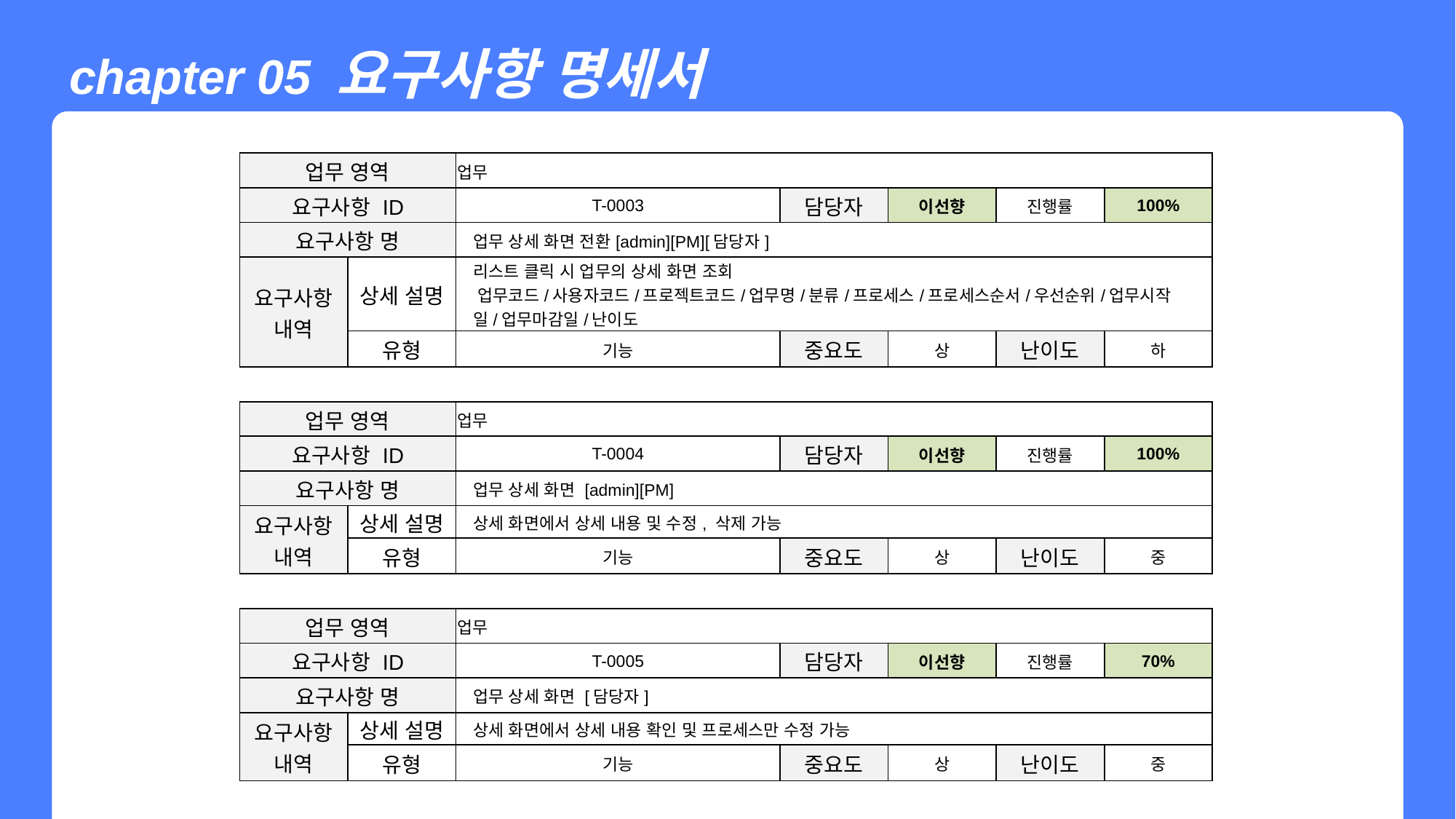

chapter 05 요구사항 명세서
| 업무 영역 |  | 업무 |  |  |  |  |  |  |
| --- | --- | --- | --- | --- | --- | --- | --- | --- |
| 요구사항 ID |  | T-0003 |  |  | 담당자 | 이선향 | 진행률 | 100% |
| 요구사항 명 |  | 업무 상세 화면 전환[admin][PM][담당자] |  |  |  |  |  |  |
| 요구사항 내역 | 상세 설명 | 리스트 클릭 시 업무의 상세 화면 조회 업무코드/사용자코드/프로젝트코드/업무명/분류/프로세스/프로세스순서/우선순위/업무시작일/업무마감일/난이도 |  |  |  |  |  |  |
|  | 유형 | 기능 |  |  | 중요도 | 상 | 난이도 | 하 |
|  |  |  |  |  |  |  |  |  |
| 업무 영역 |  | 업무 |  |  |  |  |  |  |
| 요구사항 ID |  | T-0004 |  |  | 담당자 | 이선향 | 진행률 | 100% |
| 요구사항 명 |  | 업무 상세 화면 [admin][PM] |  |  |  |  |  |  |
| 요구사항 내역 | 상세 설명 | 상세 화면에서 상세 내용 및 수정, 삭제 가능 |  |  |  |  |  |  |
|  | 유형 | 기능 |  |  | 중요도 | 상 | 난이도 | 중 |
|  |  |  |  |  |  |  |  |  |
| 업무 영역 |  | 업무 |  |  |  |  |  |  |
| 요구사항 ID |  | T-0005 |  |  | 담당자 | 이선향 | 진행률 | 70% |
| 요구사항 명 |  | 업무 상세 화면 [담당자] |  |  |  |  |  |  |
| 요구사항 내역 | 상세 설명 | 상세 화면에서 상세 내용 확인 및 프로세스만 수정 가능 |  |  |  |  |  |  |
|  | 유형 | 기능 |  |  | 중요도 | 상 | 난이도 | 중 |